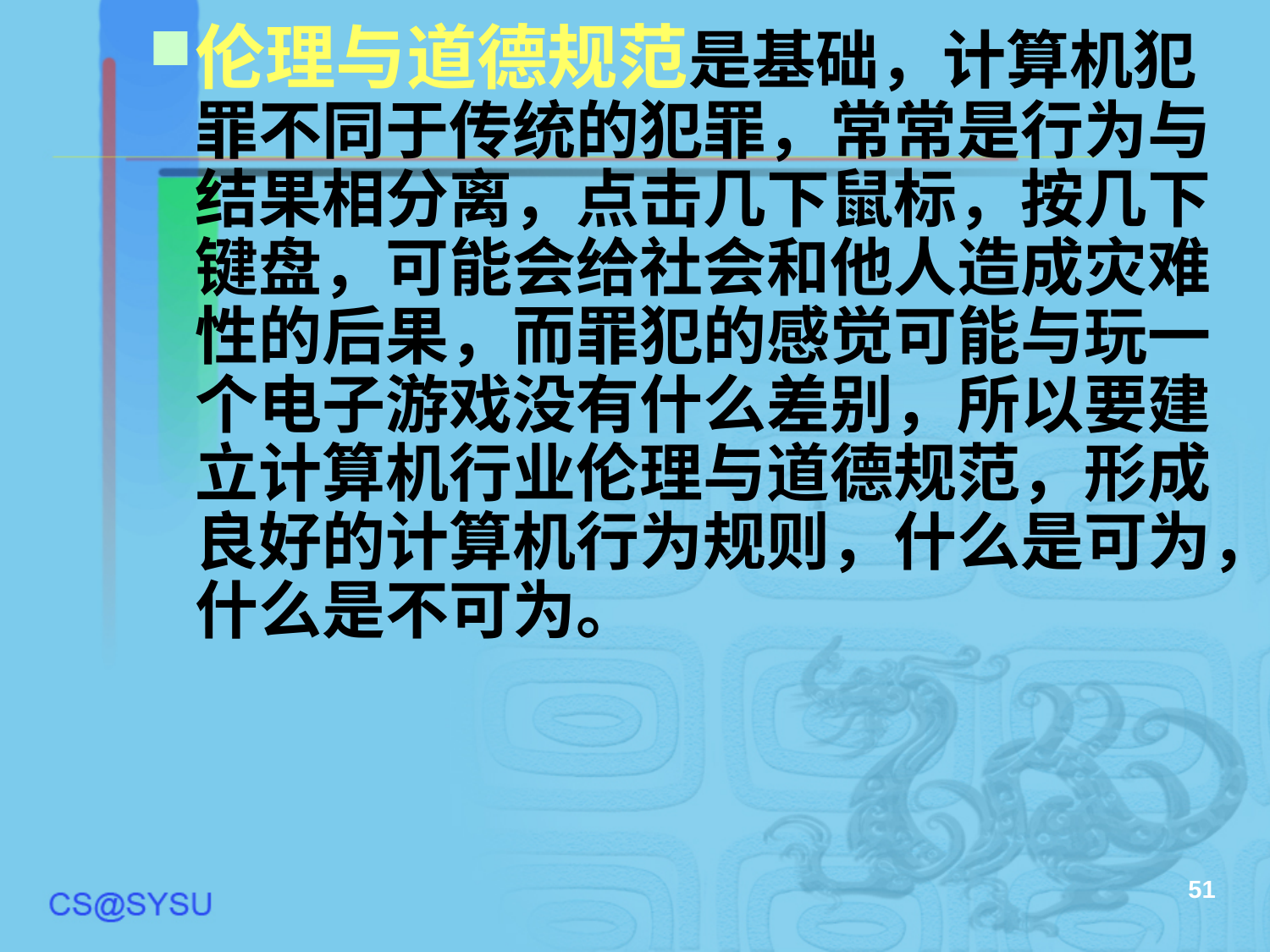

# 伦理与道德规范是基础，计算机犯罪不同于传统的犯罪，常常是行为与结果相分离，点击几下鼠标，按几下键盘，可能会给社会和他人造成灾难性的后果，而罪犯的感觉可能与玩一个电子游戏没有什么差别，所以要建立计算机行业伦理与道德规范，形成良好的计算机行为规则，什么是可为，什么是不可为。

51
51